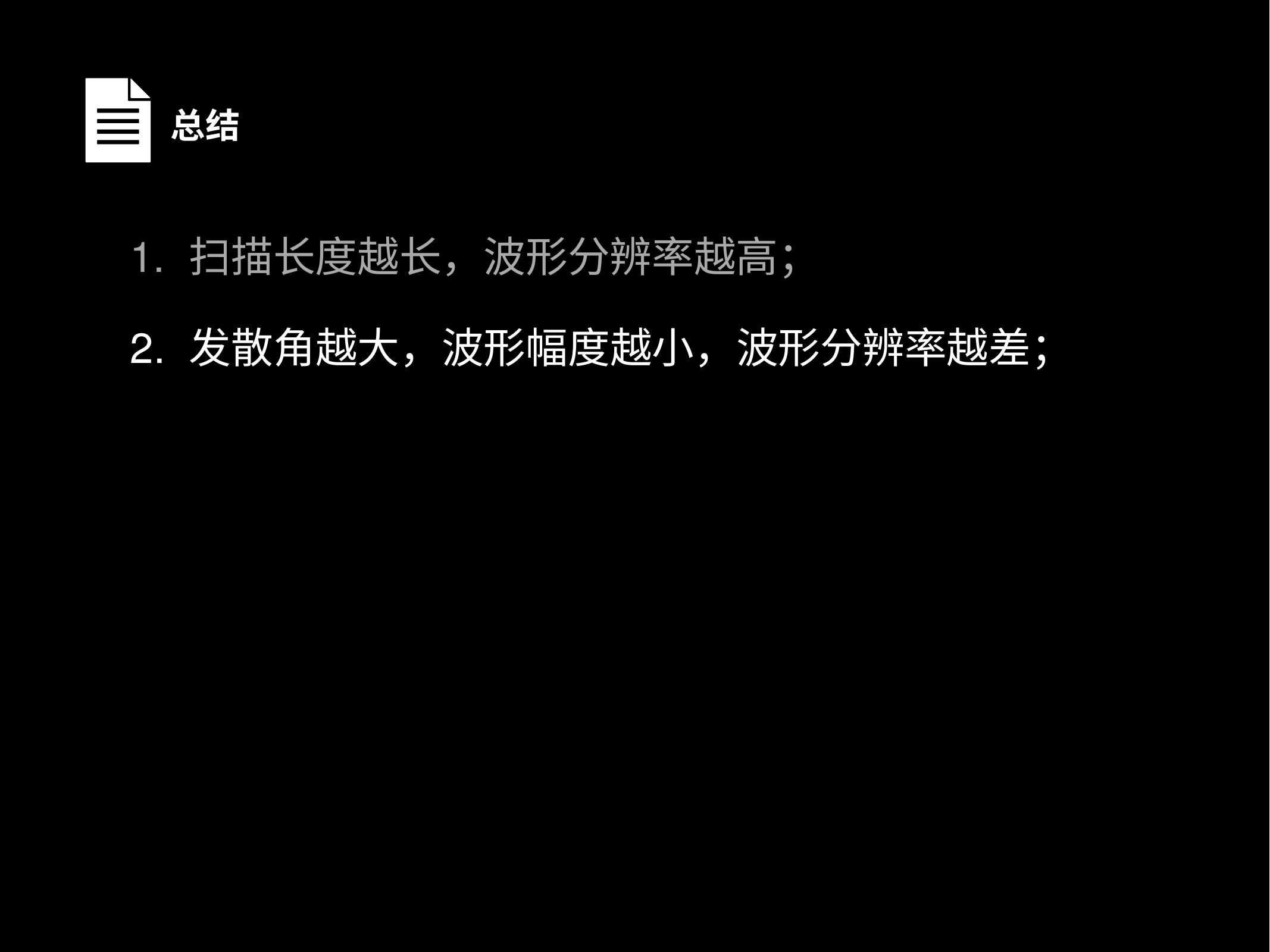

总结
扫描长度越长，波形分辨率越高；
发散角越大，波形幅度越小，波形分辨率越差；